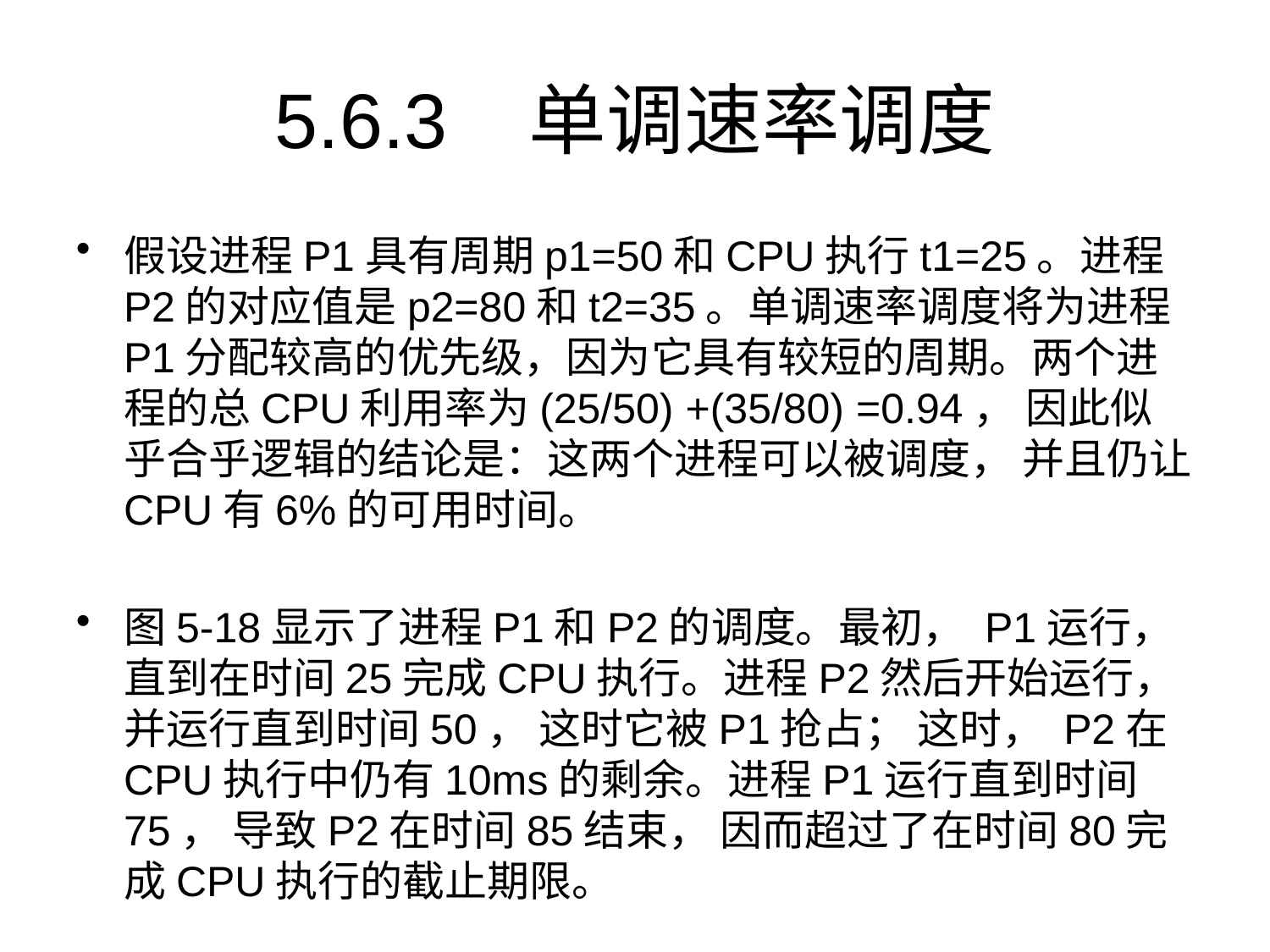

# 5.6.3	单调速率调度
假设进程P1具有周期p1=50和CPU执行t1=25。进程P2的对应值是p2=80和t2=35。单调速率调度将为进程P1分配较高的优先级，因为它具有较短的周期。两个进程的总CPU利用率为(25/50) +(35/80) =0.94， 因此似乎合乎逻辑的结论是：这两个进程可以被调度， 并且仍让CPU有6%的可用时间。

图5-18显示了进程P1和P2的调度。最初， P1运行，直到在时间25完成CPU执行。进程P2然后开始运行， 并运行直到时间50， 这时它被P1抢占； 这时， P2在CPU执行中仍有10ms的剩余。进程P1运行直到时间75， 导致P2在时间85结束， 因而超过了在时间80完成CPU执行的截止期限。